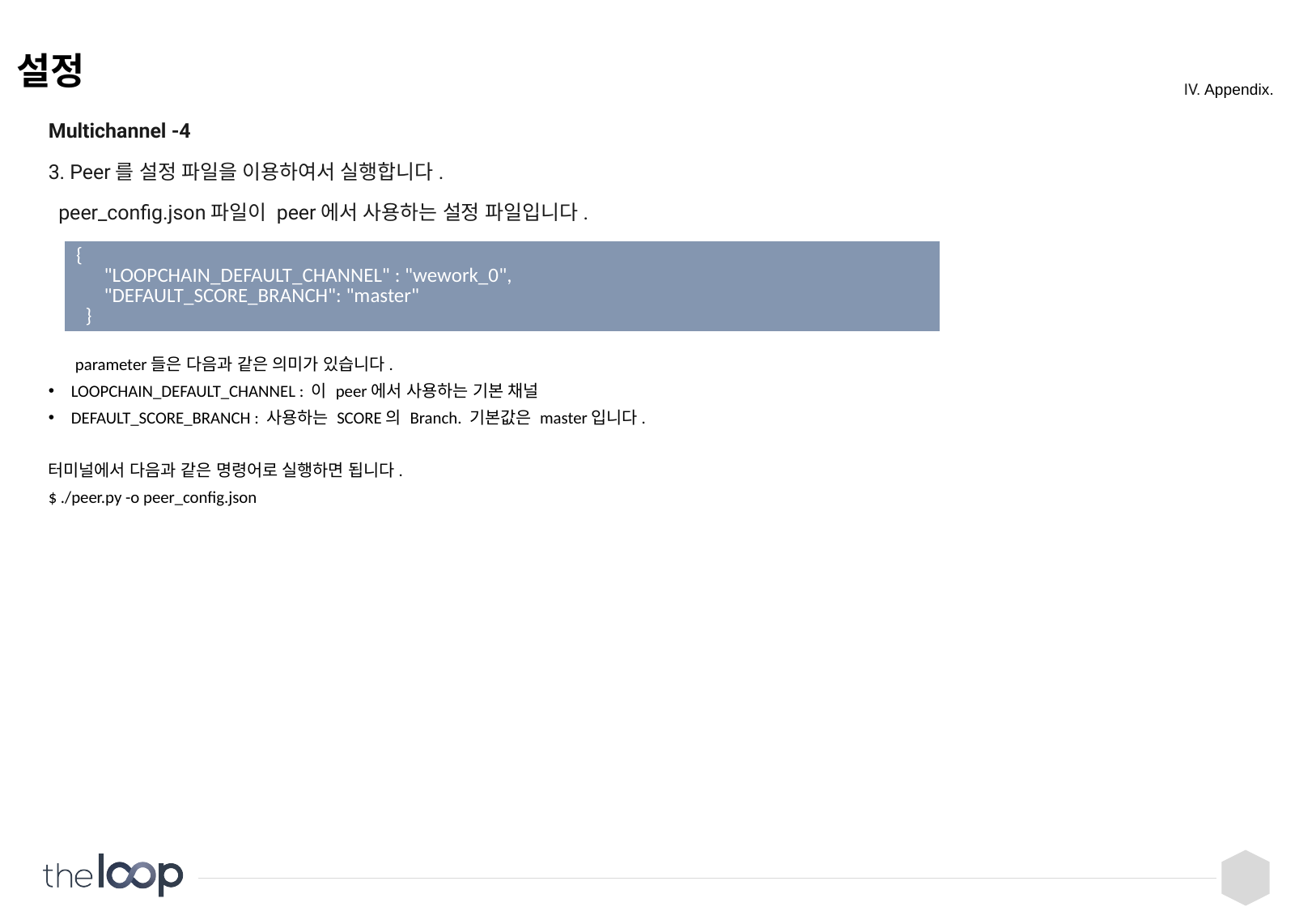

# 설정
IV. Appendix.
Multichannel -4
3. Peer를 설정 파일을 이용하여서 실행합니다.
  peer_config.json파일이 peer에서 사용하는 설정 파일입니다.

       parameter들은 다음과 같은 의미가 있습니다.
LOOPCHAIN_DEFAULT_CHANNEL : 이 peer에서 사용하는 기본 채널
DEFAULT_SCORE_BRANCH : 사용하는 SCORE의 Branch. 기본값은 master입니다.

터미널에서 다음과 같은 명령어로 실행하면 됩니다.
$ ./peer.py -o peer_config.json
| { "LOOPCHAIN\_DEFAULT\_CHANNEL" : "wework\_0", "DEFAULT\_SCORE\_BRANCH": "master" } |
| --- |